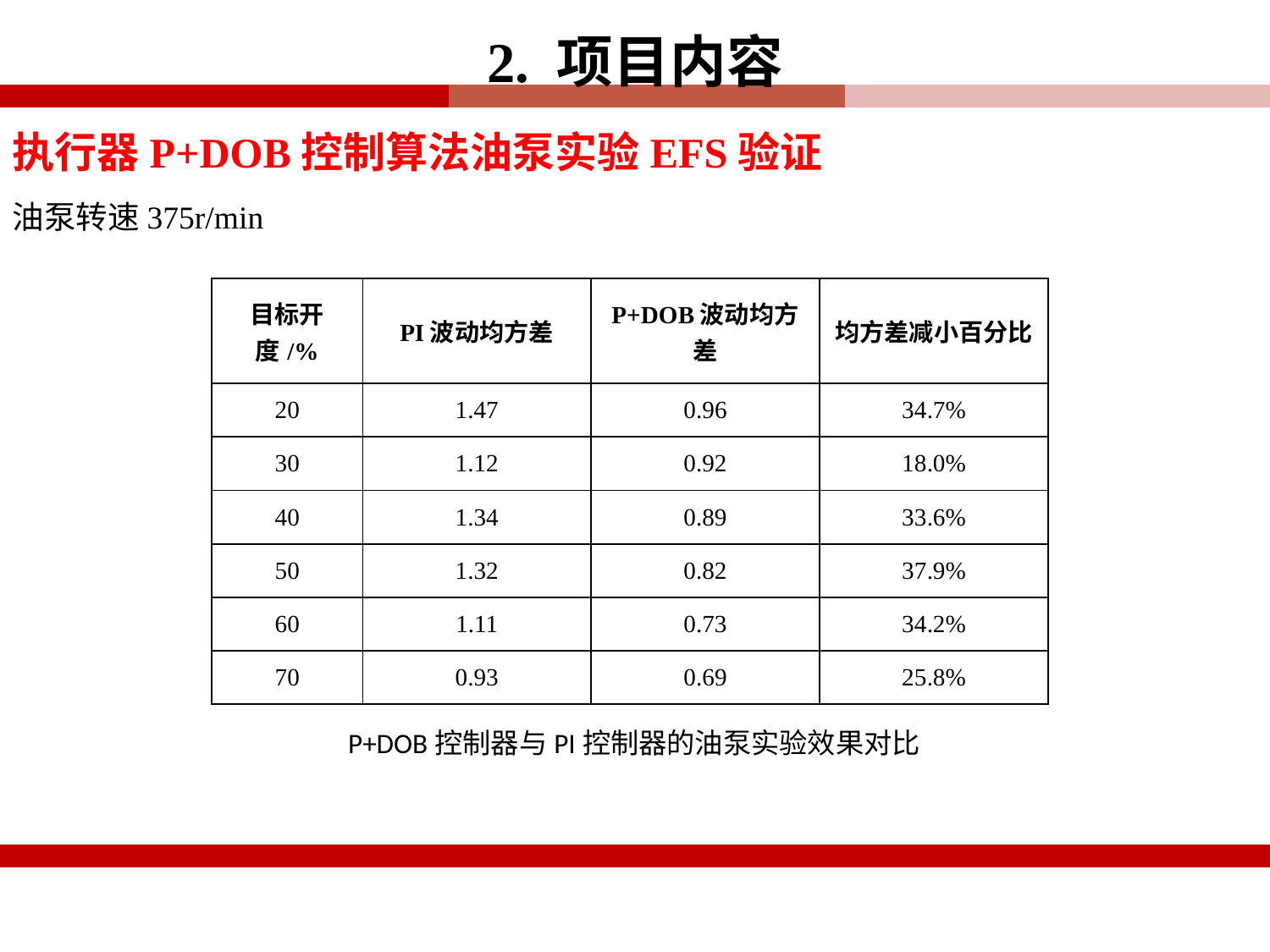

2. 项目内容
执行器P+DOB控制算法油泵实验EFS验证
油泵转速375r/min
| 目标开度/% | PI波动均方差 | P+DOB波动均方差 | 均方差减小百分比 |
| --- | --- | --- | --- |
| 20 | 1.47 | 0.96 | 34.7% |
| 30 | 1.12 | 0.92 | 18.0% |
| 40 | 1.34 | 0.89 | 33.6% |
| 50 | 1.32 | 0.82 | 37.9% |
| 60 | 1.11 | 0.73 | 34.2% |
| 70 | 0.93 | 0.69 | 25.8% |
P+DOB控制器与PI控制器的油泵实验效果对比